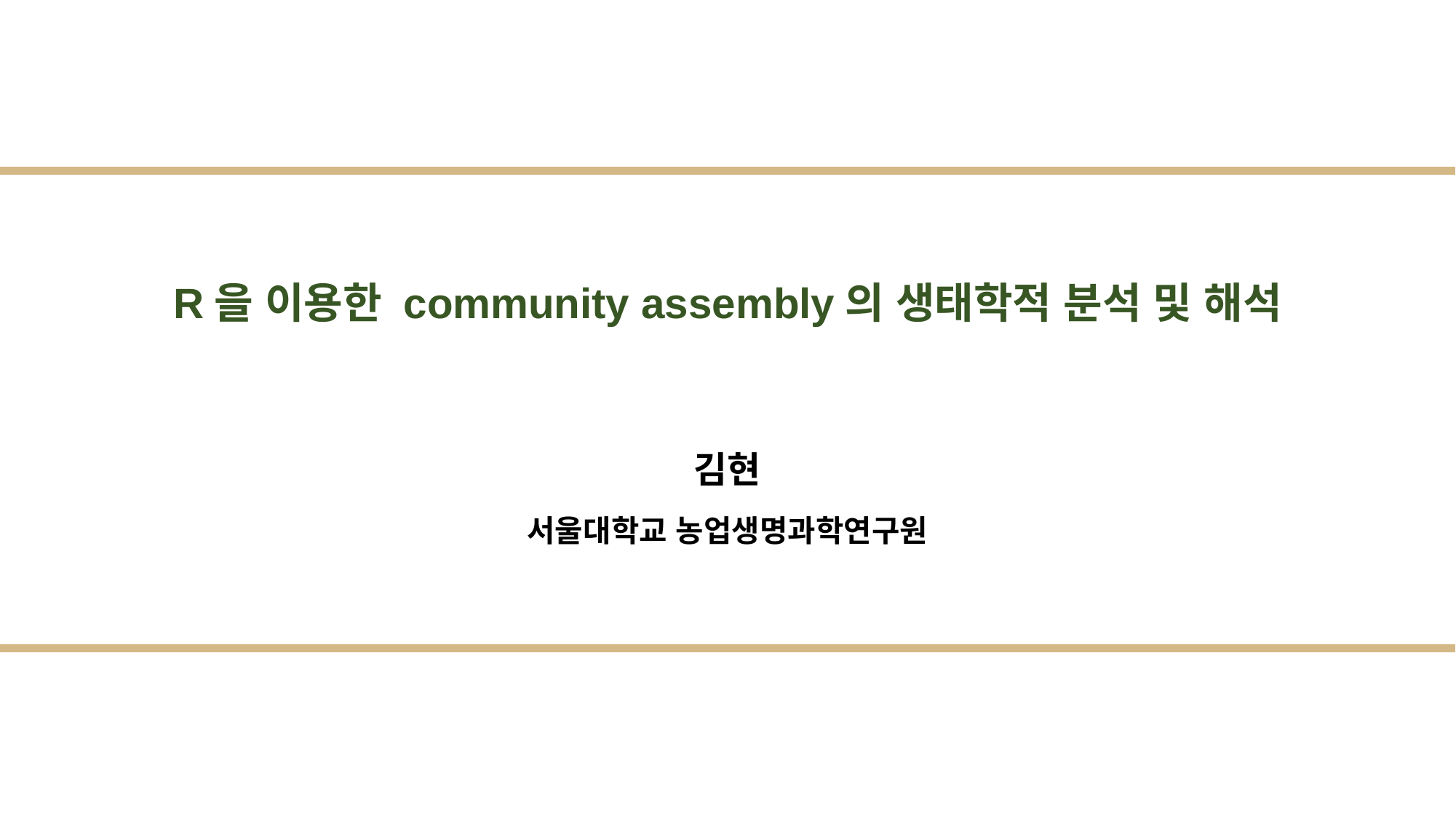

R을 이용한 community assembly의 생태학적 분석 및 해석
김현
서울대학교 농업생명과학연구원